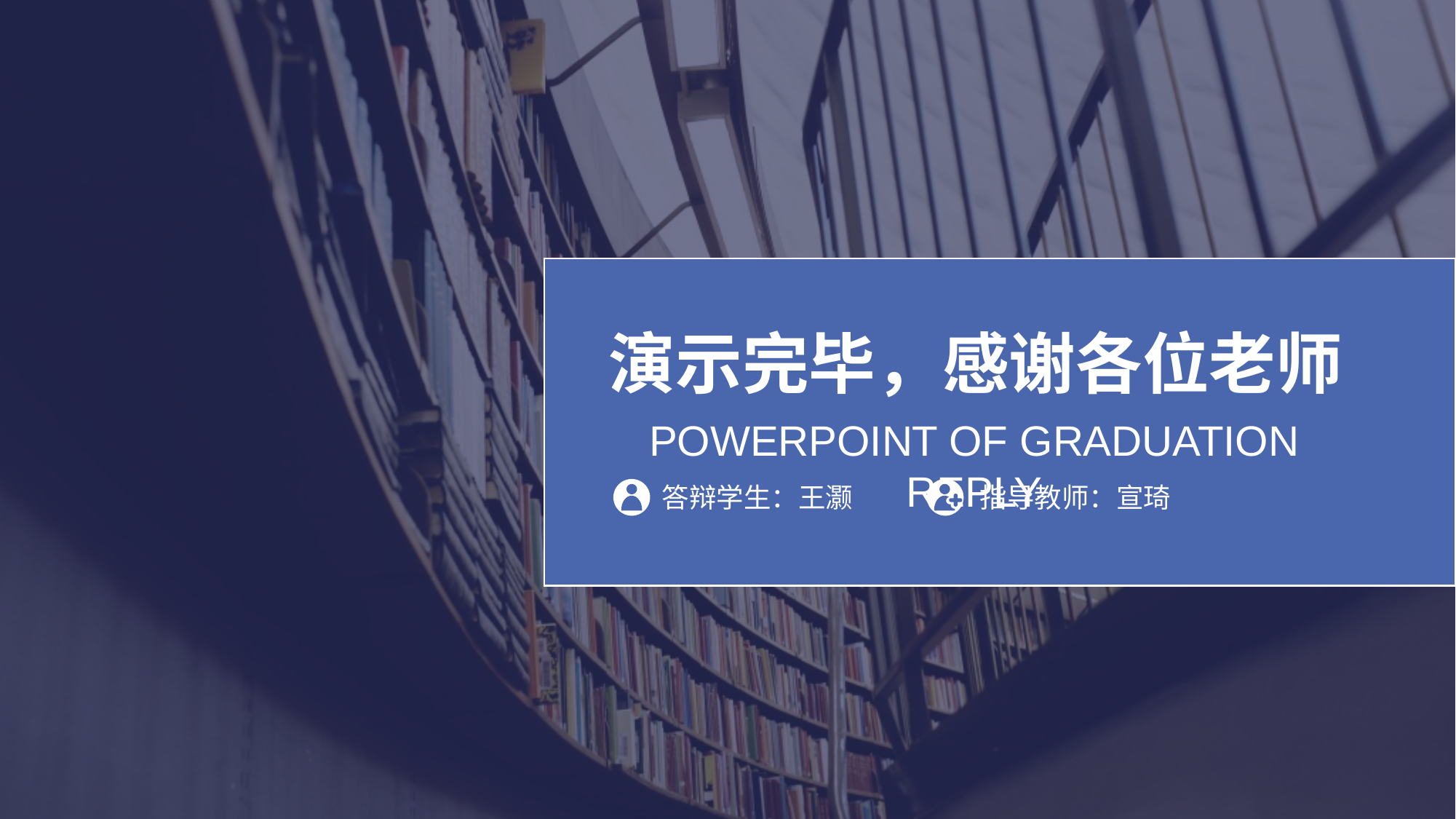

演示完毕，感谢各位老师
POWERPOINT OF GRADUATION REPLY
答辩学生：王灏
指导教师：宣琦